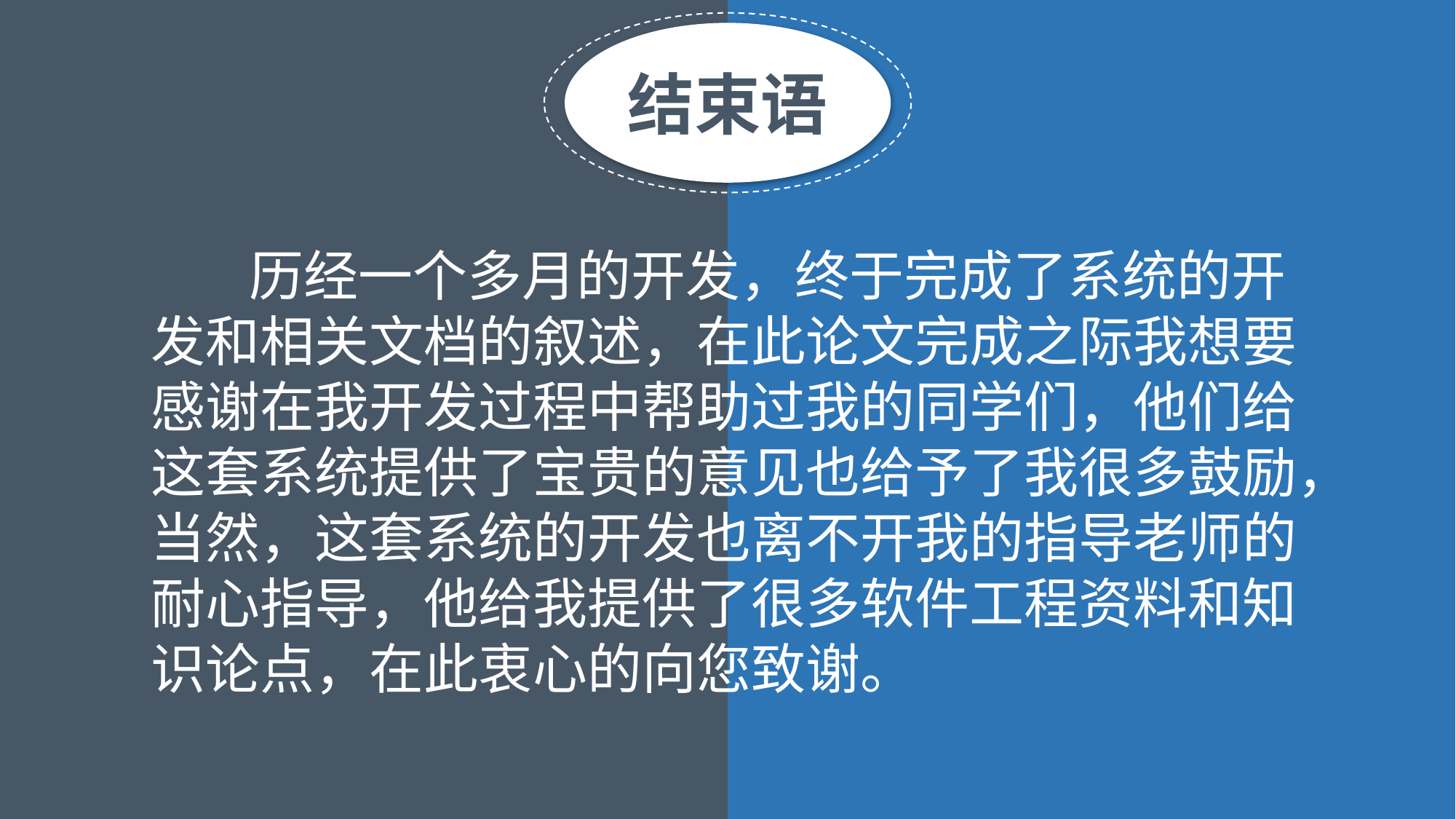

结束语
       历经一个多月的开发，终于完成了系统的开发和相关文档的叙述，在此论文完成之际我想要感谢在我开发过程中帮助过我的同学们，他们给这套系统提供了宝贵的意见也给予了我很多鼓励，当然，这套系统的开发也离不开我的指导老师的耐心指导，他给我提供了很多软件工程资料和知识论点，在此衷心的向您致谢。